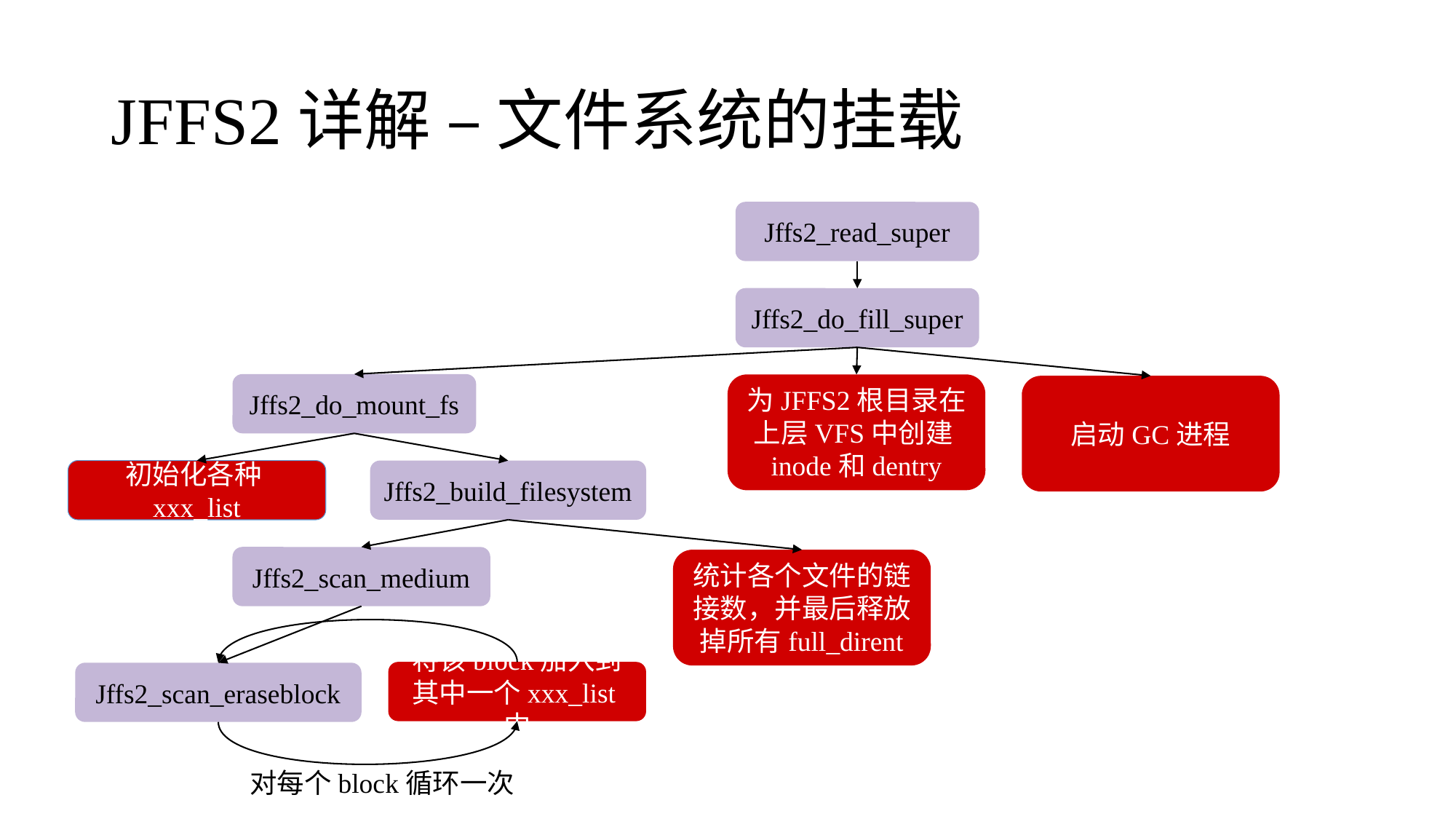

# JFFS2详解 – 文件系统的挂载
Jffs2_read_super
Jffs2_do_fill_super
Jffs2_do_mount_fs
为JFFS2根目录在上层VFS中创建inode和dentry
启动GC进程
初始化各种xxx_list
Jffs2_build_filesystem
Jffs2_scan_medium
统计各个文件的链接数，并最后释放掉所有full_dirent
将该block加入到其中一个xxx_list中
Jffs2_scan_eraseblock
对每个block循环一次